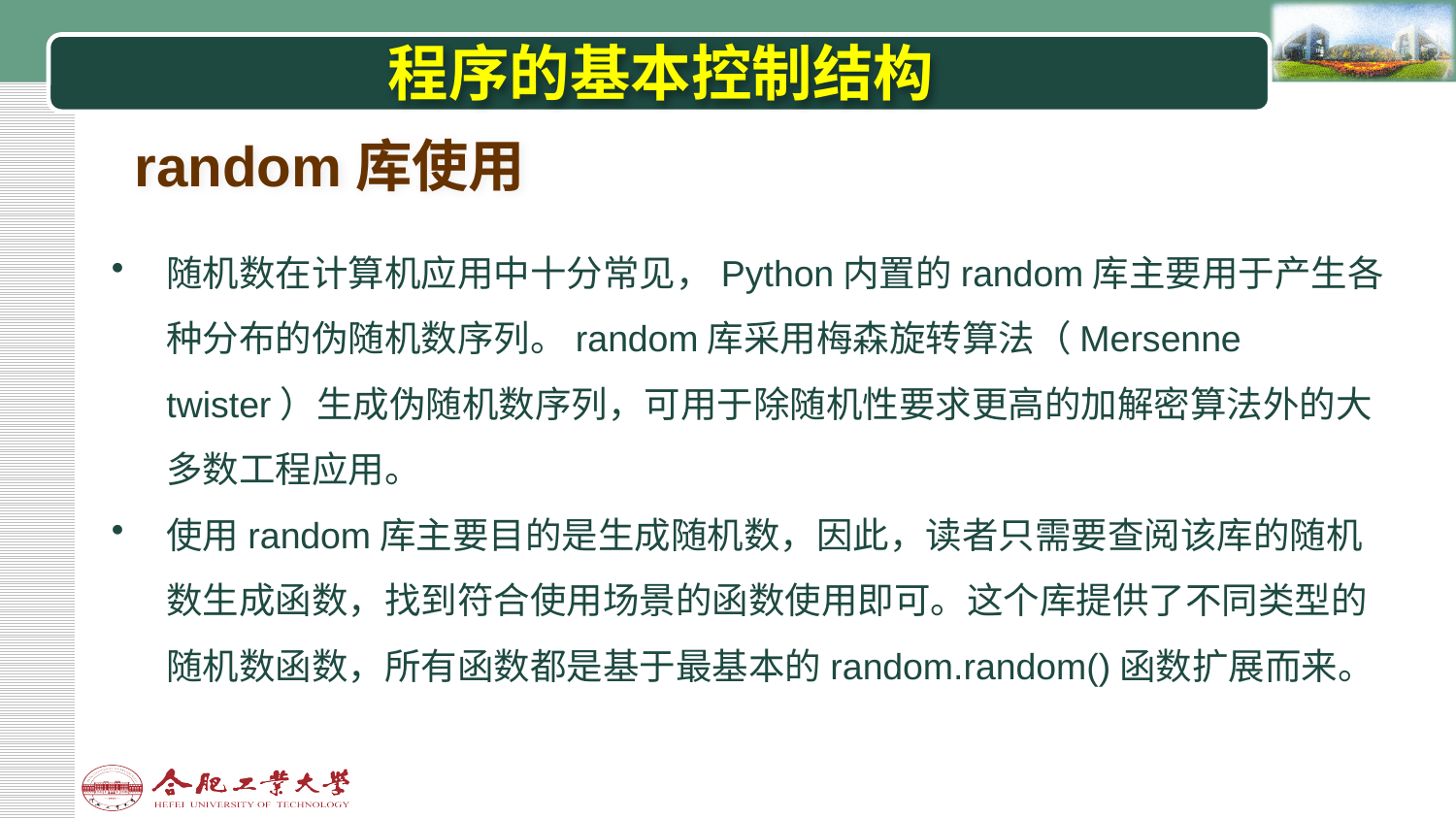

# 程序的基本控制结构
random库使用
随机数在计算机应用中十分常见，Python内置的random库主要用于产生各种分布的伪随机数序列。random库采用梅森旋转算法（Mersenne twister）生成伪随机数序列，可用于除随机性要求更高的加解密算法外的大多数工程应用。
使用random库主要目的是生成随机数，因此，读者只需要查阅该库的随机数生成函数，找到符合使用场景的函数使用即可。这个库提供了不同类型的随机数函数，所有函数都是基于最基本的random.random()函数扩展而来。